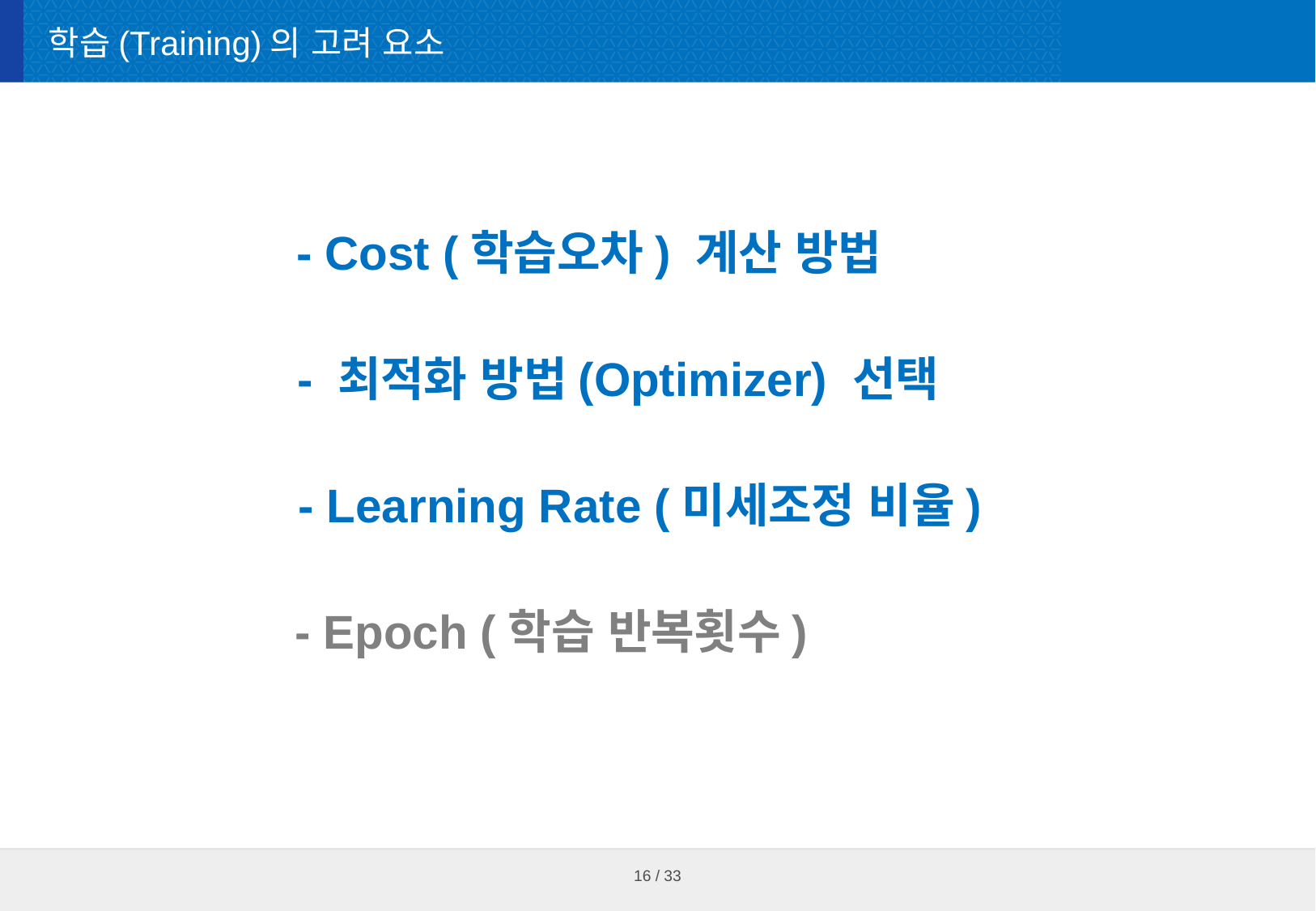

# 학습(Training)의 고려 요소
- Cost (학습오차) 계산 방법
- 최적화 방법(Optimizer) 선택
- Learning Rate (미세조정 비율)
- Epoch (학습 반복횟수)